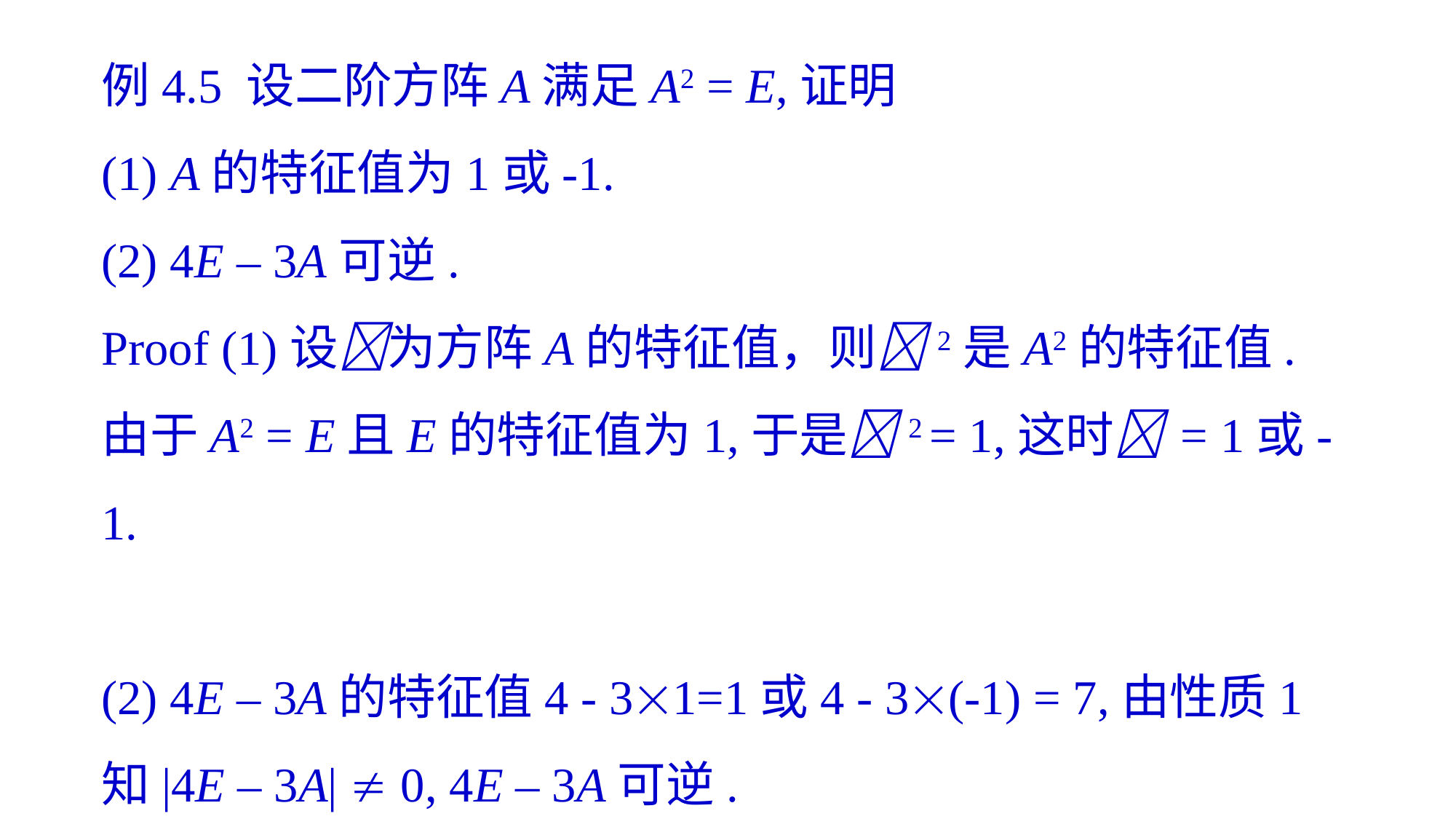

例4.5 设二阶方阵A满足A2 = E,证明
(1) A的特征值为1或-1.
(2) 4E – 3A可逆.
Proof (1)设λ为方阵A的特征值，则λ2是A2的特征值. 由于A2 = E且E的特征值为1,于是λ2 = 1,这时λ = 1或-1.

(2) 4E – 3A的特征值4 - 3×1=1或4 - 3×(-1) = 7,由性质1知|4E – 3A| ≠ 0, 4E – 3A可逆.